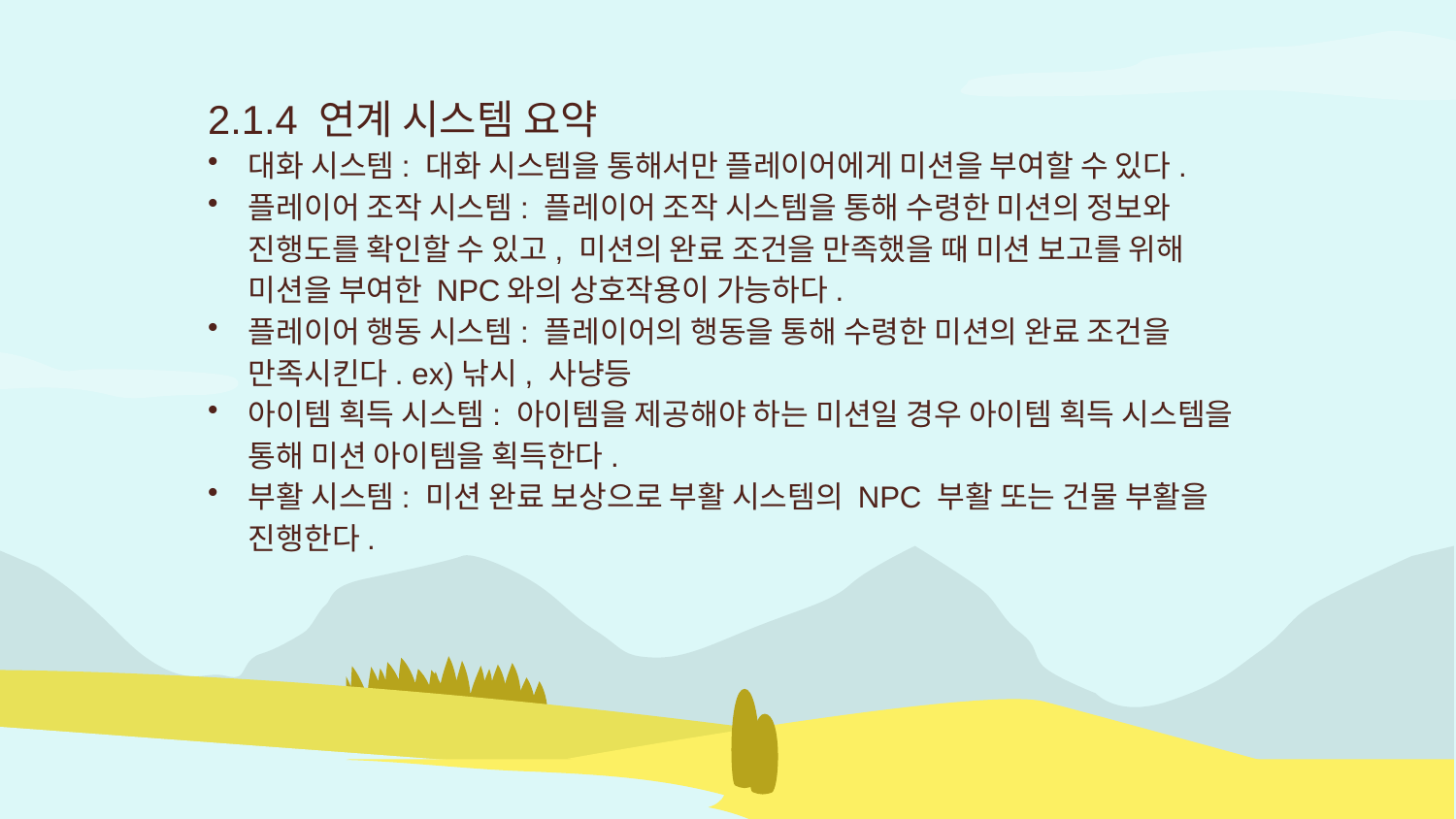

2.1.4 연계 시스템 요약
대화 시스템: 대화 시스템을 통해서만 플레이어에게 미션을 부여할 수 있다.
플레이어 조작 시스템: 플레이어 조작 시스템을 통해 수령한 미션의 정보와 진행도를 확인할 수 있고, 미션의 완료 조건을 만족했을 때 미션 보고를 위해 미션을 부여한 NPC와의 상호작용이 가능하다.
플레이어 행동 시스템: 플레이어의 행동을 통해 수령한 미션의 완료 조건을 만족시킨다. ex)낚시, 사냥등
아이템 획득 시스템: 아이템을 제공해야 하는 미션일 경우 아이템 획득 시스템을 통해 미션 아이템을 획득한다.
부활 시스템: 미션 완료 보상으로 부활 시스템의 NPC 부활 또는 건물 부활을 진행한다.